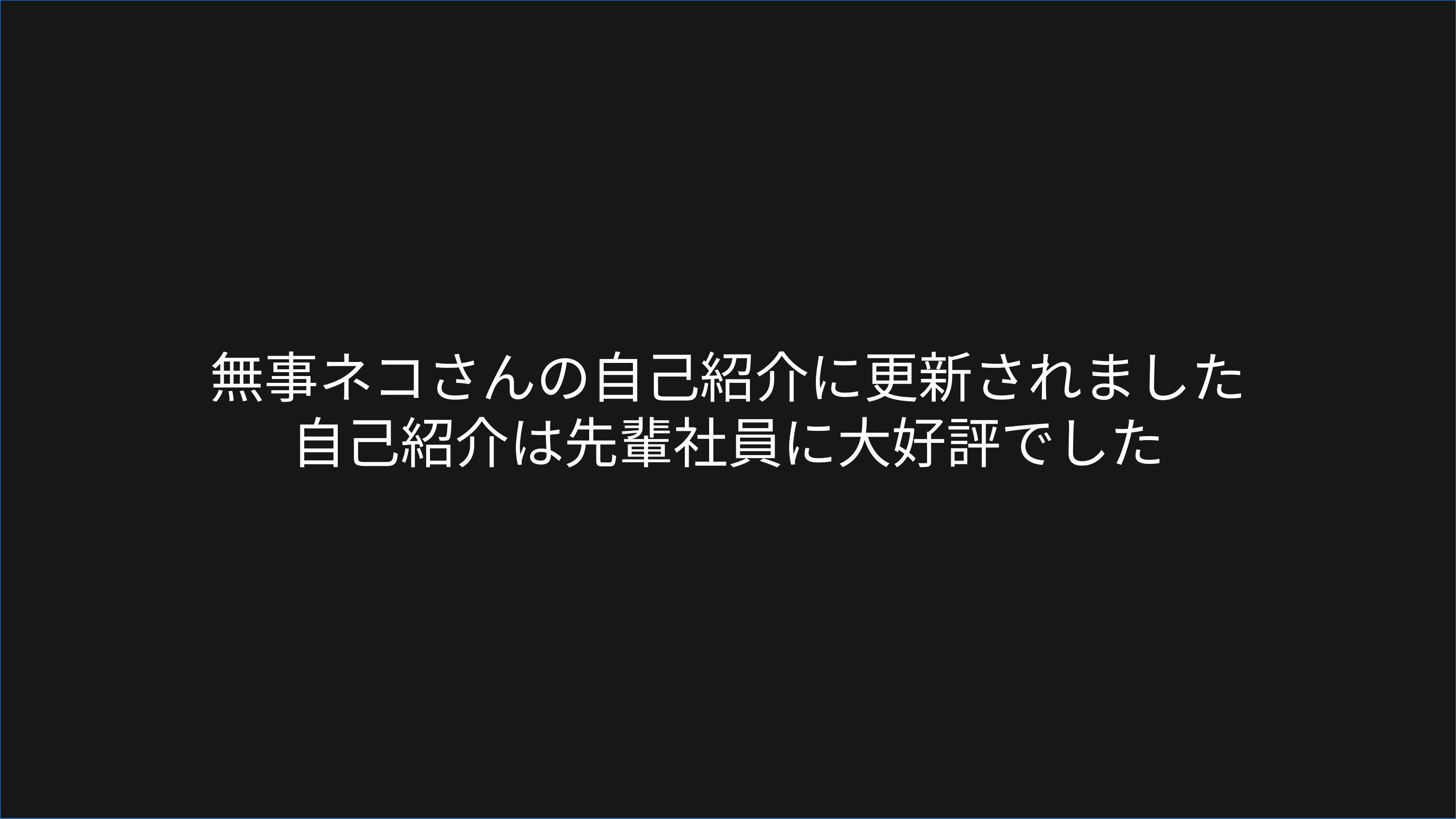

無事ネコさんの自己紹介に更新されました
自己紹介は先輩社員に大好評でした